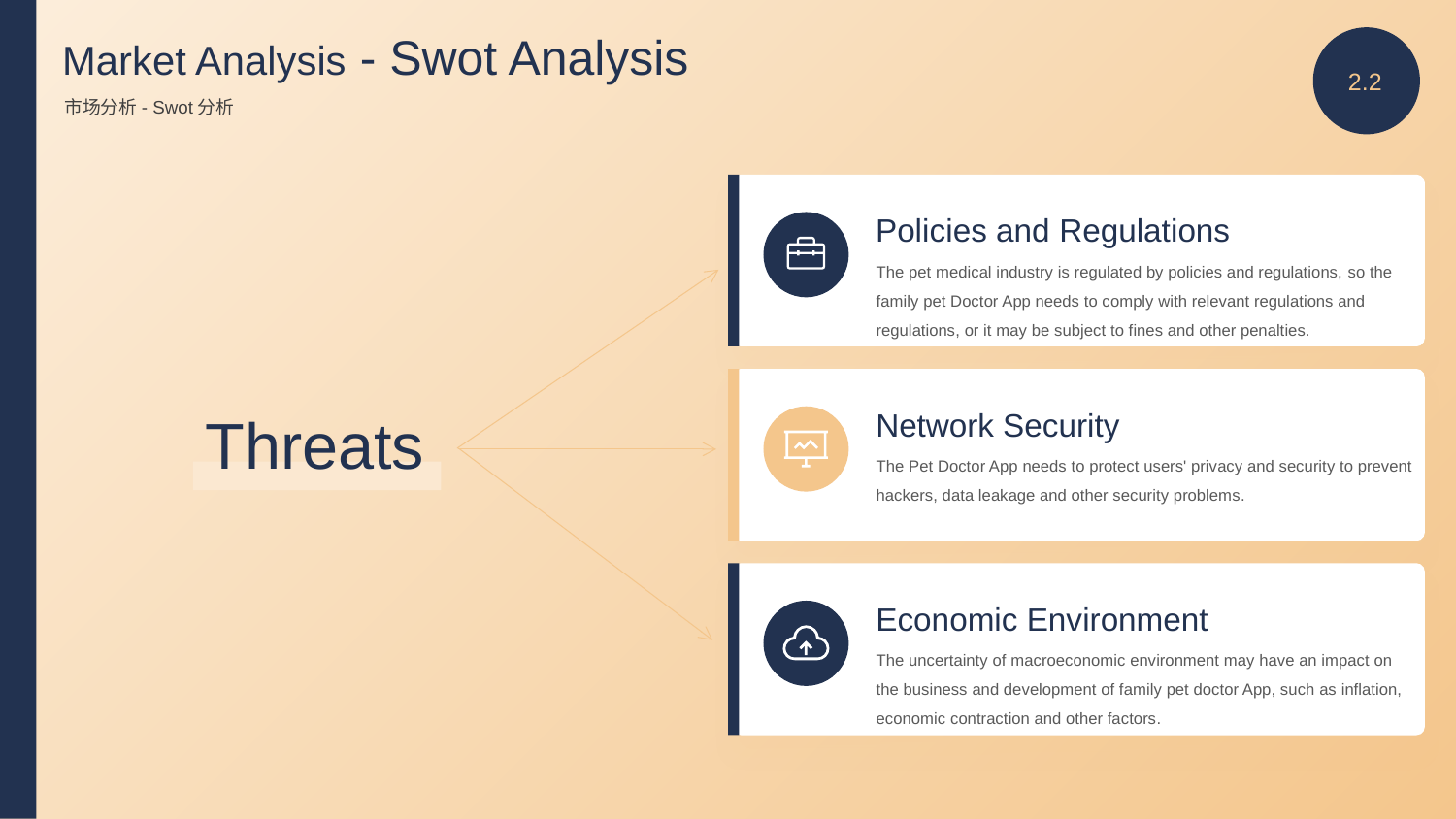

Market Analysis - Swot Analysis

2.2
市场分析- Swot分析

Policies and Regulations

The pet medical industry is regulated by policies and regulations, so the family pet Doctor App needs to comply with relevant regulations and regulations, or it may be subject to fines and other penalties.

Network Security
Threats

The Pet Doctor App needs to protect users' privacy and security to prevent hackers, data leakage and other security problems.

Economic Environment

The uncertainty of macroeconomic environment may have an impact on the business and development of family pet doctor App, such as inflation, economic contraction and other factors.